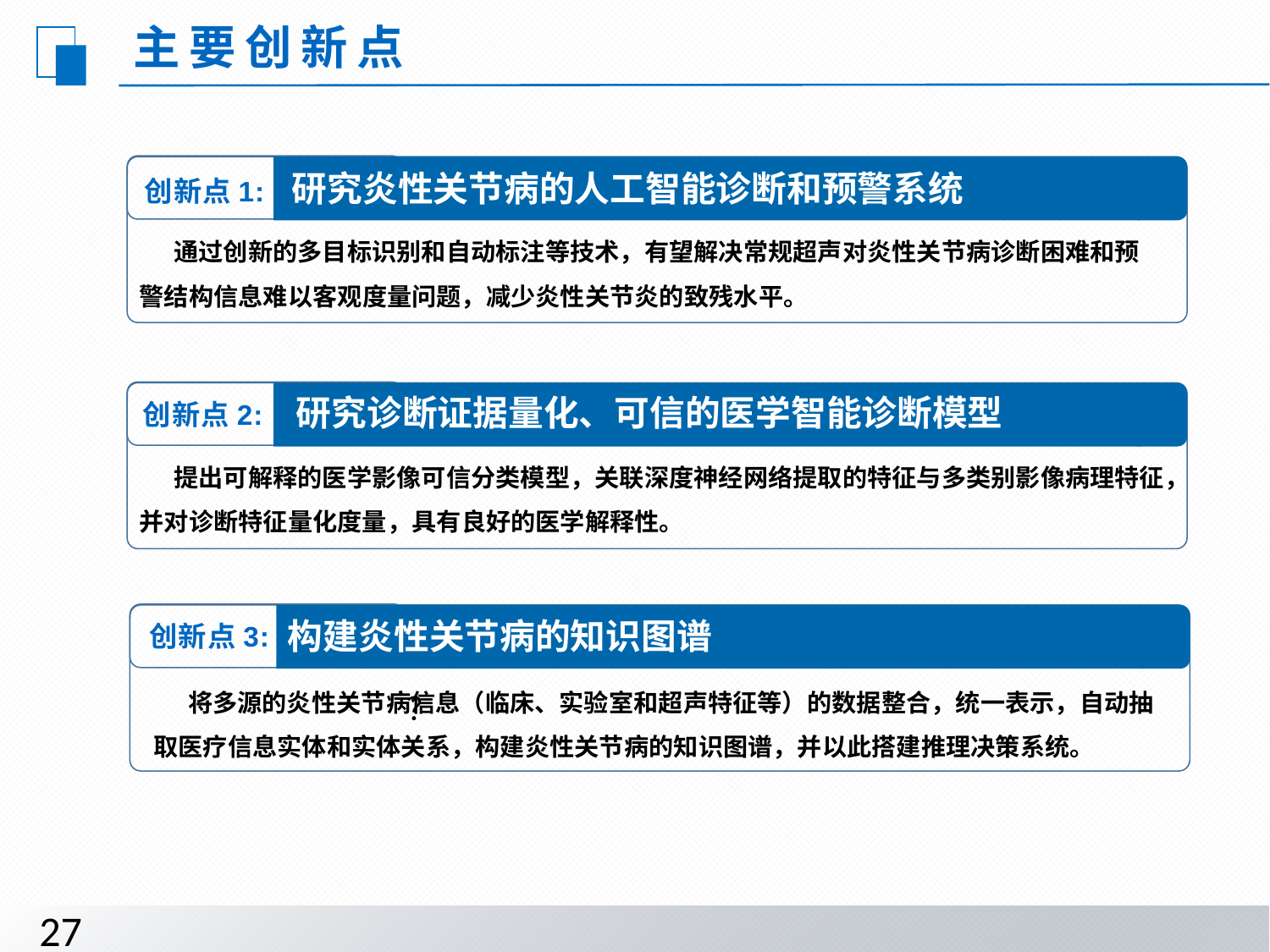

主要创新点

研究炎性关节病的人工智能诊断和预警系统
创新点1:
     通过创新的多目标识别和自动标注等技术，有望解决常规超声对炎性关节病诊断困难和预警结构信息难以客观度量问题，减少炎性关节炎的致残水平。

研究诊断证据量化、可信的医学智能诊断模型

创新点2:
     提出可解释的医学影像可信分类模型，关联深度神经网络提取的特征与多类别影像病理特征，并对诊断特征量化度量，具有良好的医学解释性。

构建炎性关节病的知识图谱
创新点3:
     将多源的炎性关节病信息（临床、实验室和超声特征等）的数据整合，统一表示，自动抽取医疗信息实体和实体关系，构建炎性关节病的知识图谱，并以此搭建推理决策系统。
？